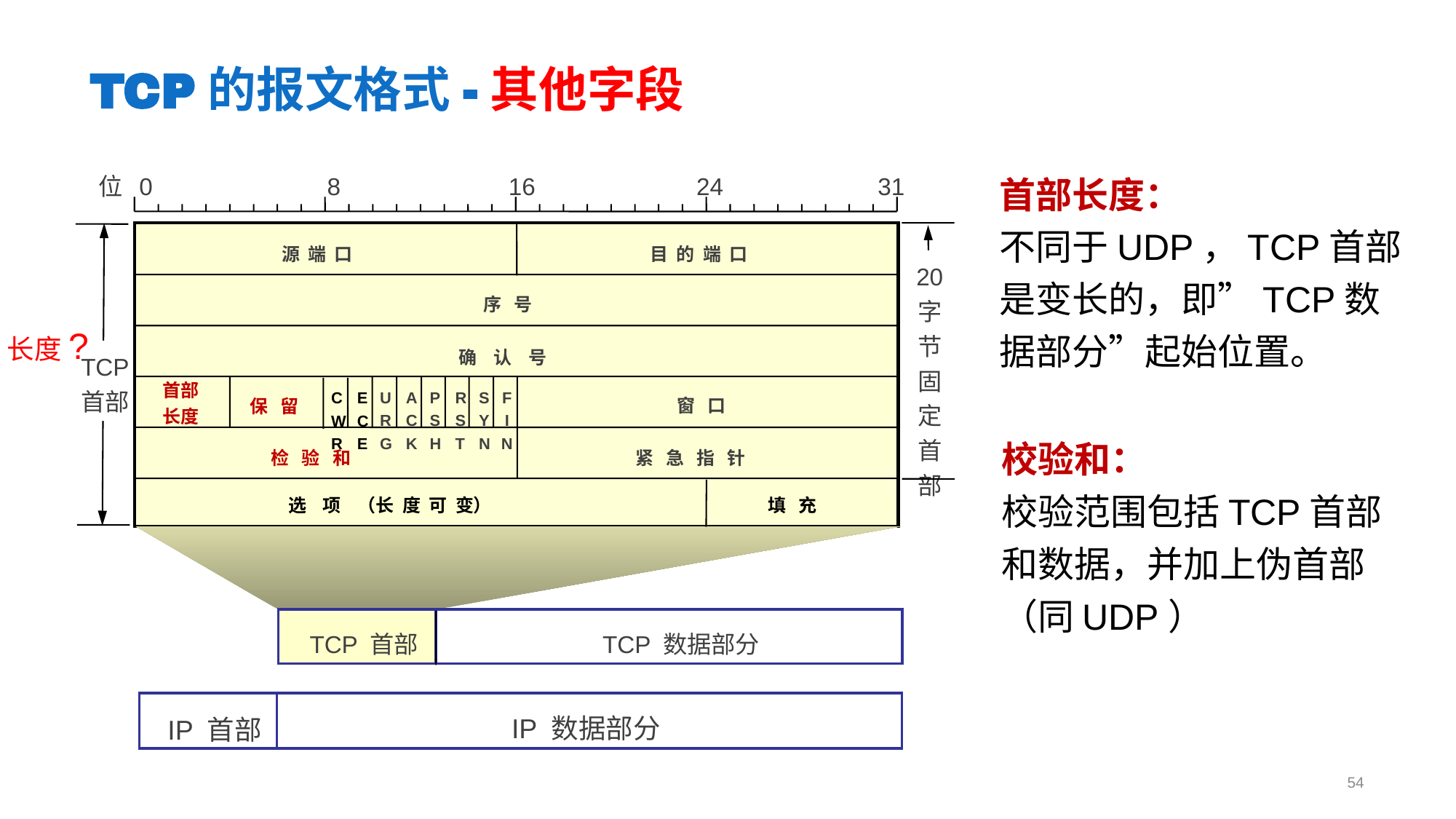

# TCP的报文格式-其他字段
首部长度：
不同于UDP，TCP首部是变长的，即”TCP数据部分”起始位置。
位  0                          8                         16                        24                       31

源  端  口
目  的  端  口
20
字节
固定
首部

序   号
长度?

确    认    号
TCP
首部
首部
长度

C
W
R
E
C
E
U
R
G
A
C
K
P
S
H
R
S
T
S
Y
N
F
I
N
窗   口
保   留
校验和：
校验范围包括TCP首部和数据，并加上伪首部（同UDP）

检   验   和
紧   急   指   针

选    项    （长  度  可  变）
填   充

TCP 首部
TCP 数据部分

IP 数据部分
IP 首部
54